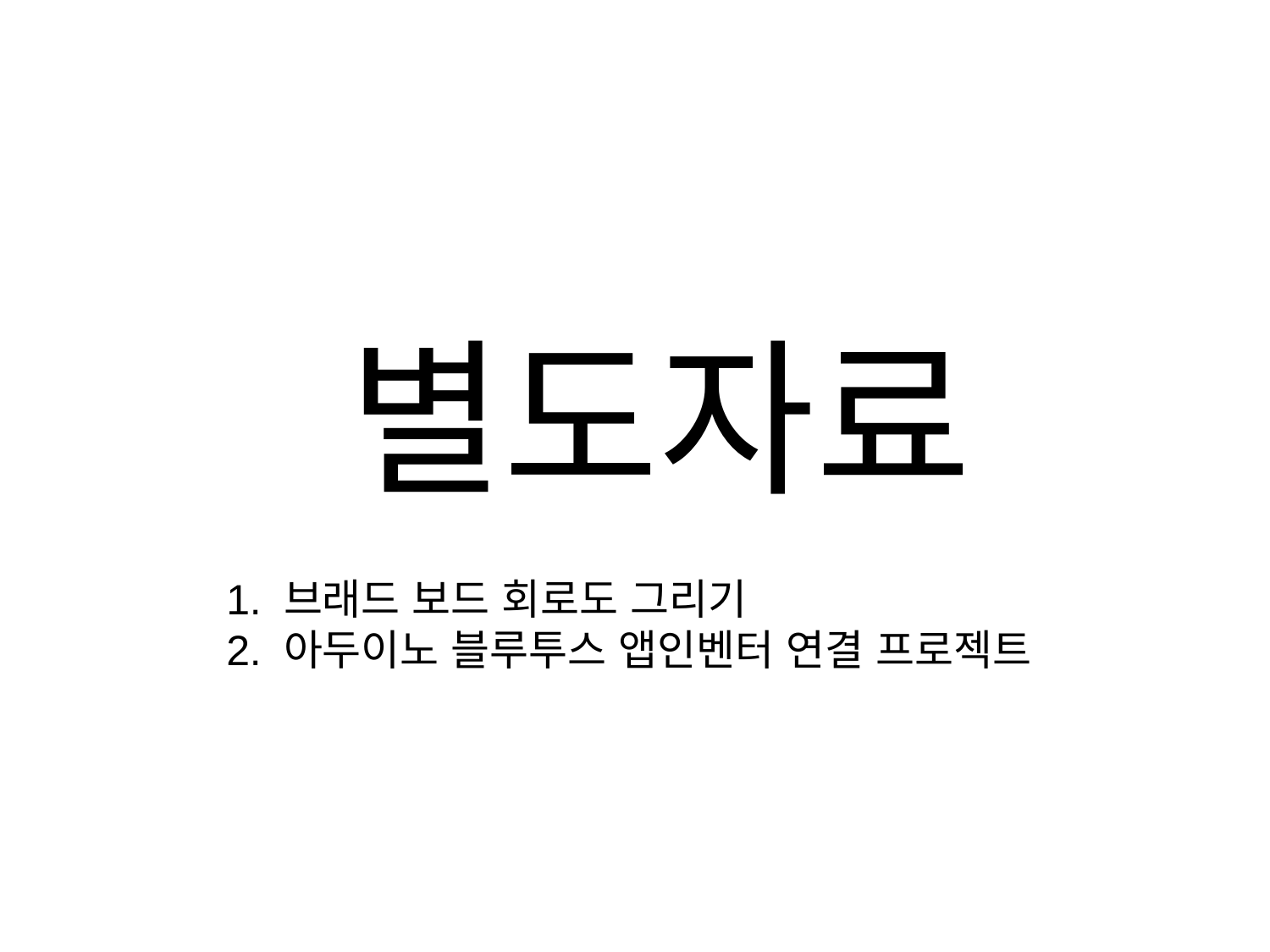

별도자료
1. 브래드 보드 회로도 그리기
2. 아두이노 블루투스 앱인벤터 연결 프로젝트